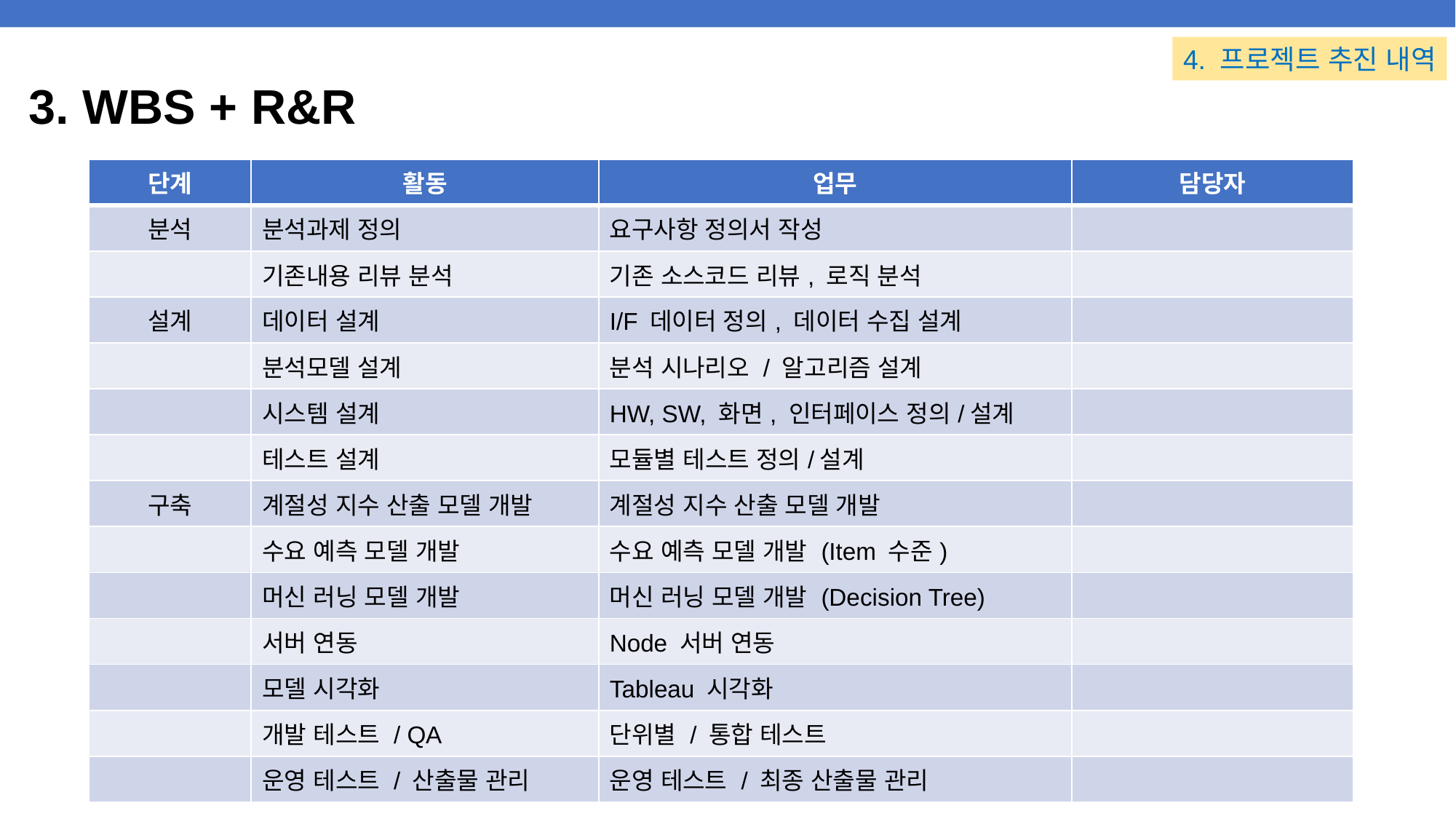

4. 프로젝트 추진 내역
# 3. WBS + R&R
| 단계 | 활동 | 업무 | 담당자 |
| --- | --- | --- | --- |
| 분석 | 분석과제 정의 | 요구사항 정의서 작성 |  |
|  | 기존내용 리뷰 분석 | 기존 소스코드 리뷰, 로직 분석 |  |
| 설계 | 데이터 설계 | I/F 데이터 정의, 데이터 수집 설계 |  |
|  | 분석모델 설계 | 분석 시나리오 / 알고리즘 설계 |  |
|  | 시스템 설계 | HW, SW, 화면, 인터페이스 정의/설계 |  |
|  | 테스트 설계 | 모듈별 테스트 정의/설계 |  |
| 구축 | 계절성 지수 산출 모델 개발 | 계절성 지수 산출 모델 개발 |  |
|  | 수요 예측 모델 개발 | 수요 예측 모델 개발 (Item 수준) |  |
|  | 머신 러닝 모델 개발 | 머신 러닝 모델 개발 (Decision Tree) |  |
|  | 서버 연동 | Node 서버 연동 |  |
|  | 모델 시각화 | Tableau 시각화 |  |
|  | 개발 테스트 / QA | 단위별 / 통합 테스트 |  |
|  | 운영 테스트 / 산출물 관리 | 운영 테스트 / 최종 산출물 관리 |  |
23